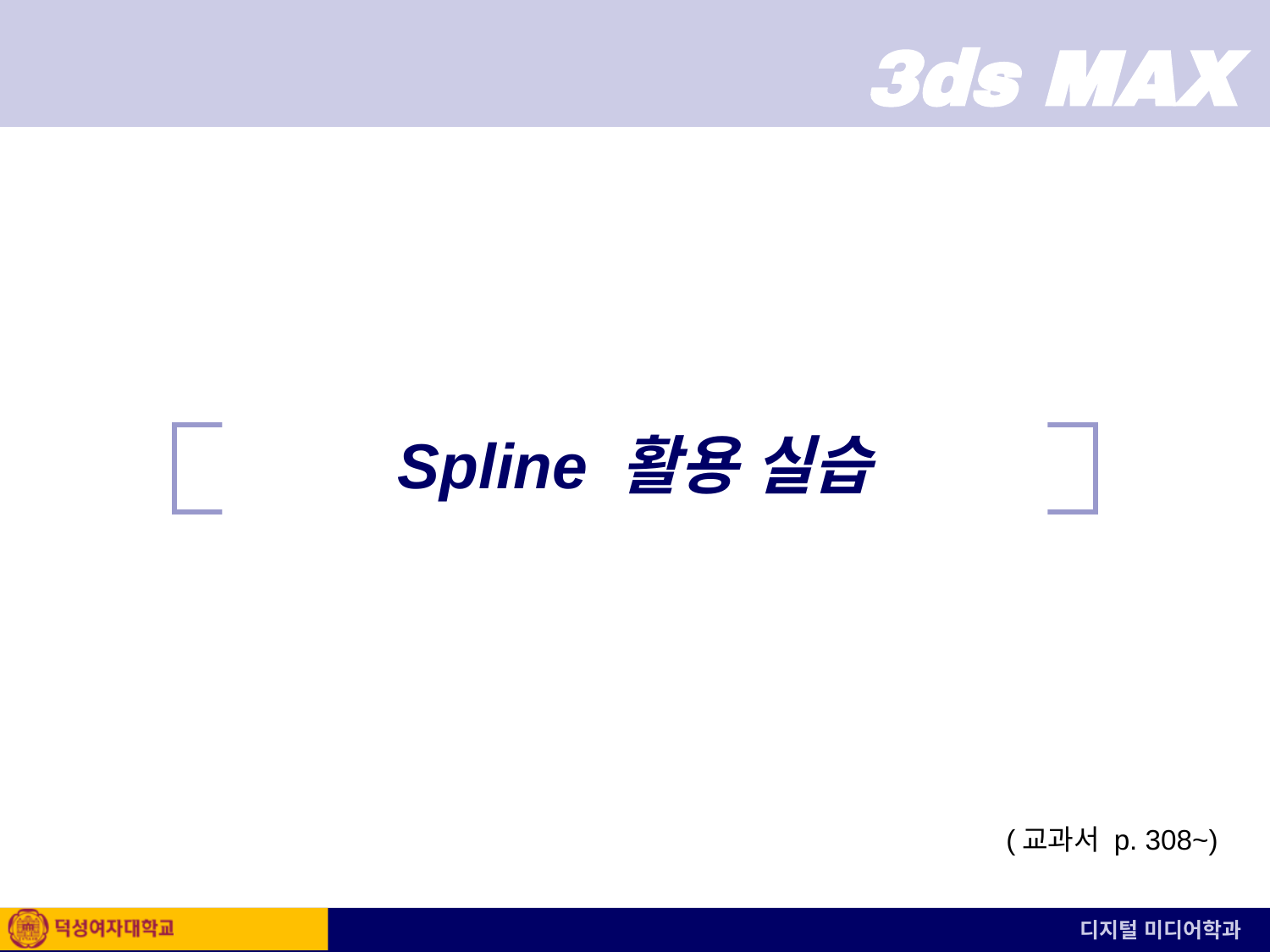

# Spline 활용 실습
(교과서 p. 308~)